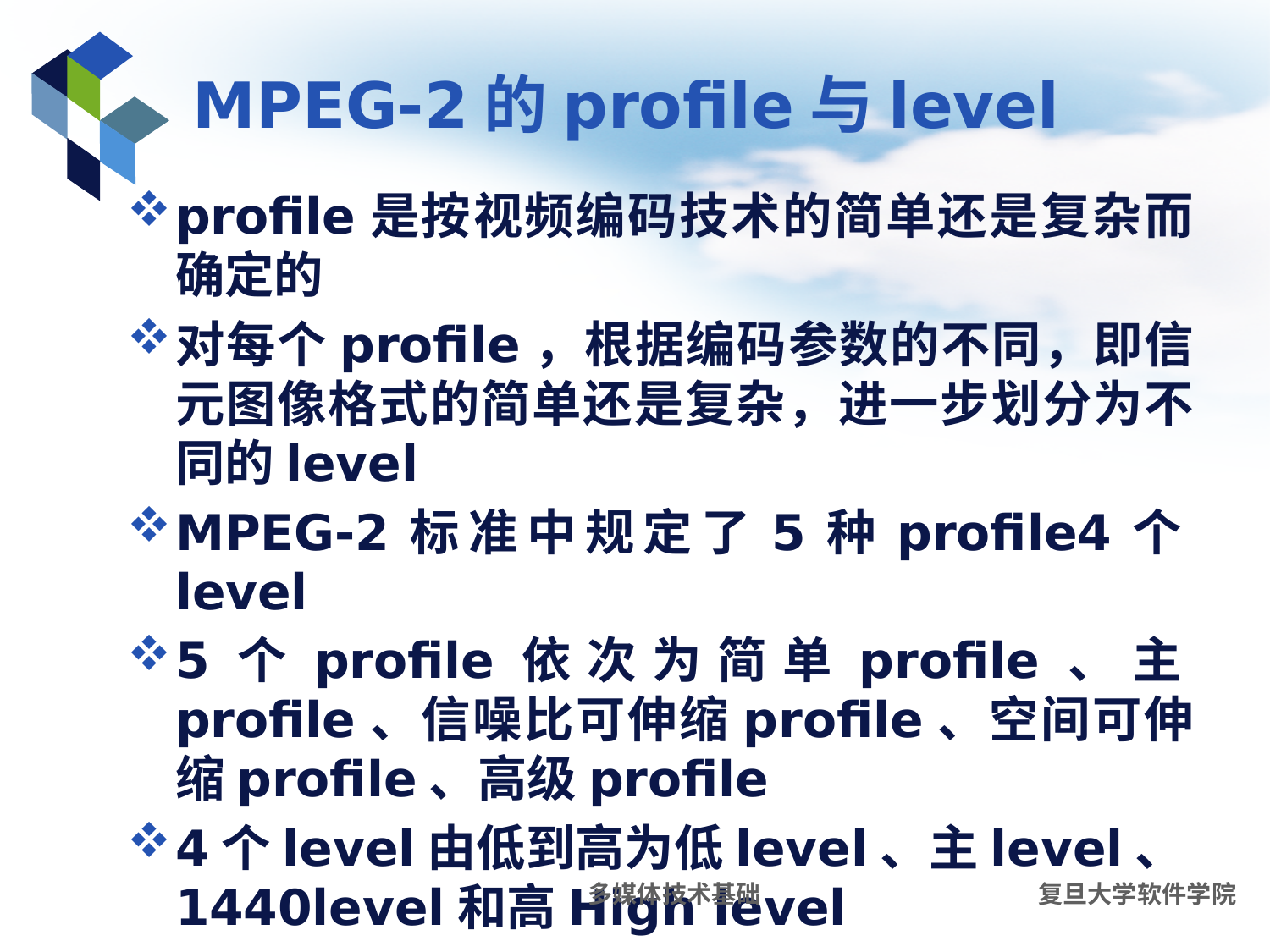

# MPEG-2的profile与level
profile是按视频编码技术的简单还是复杂而确定的
对每个profile，根据编码参数的不同，即信元图像格式的简单还是复杂，进一步划分为不同的level
MPEG-2标准中规定了5种profile4个level
5个profile依次为简单profile、主profile、信噪比可伸缩profile、空间可伸缩profile、高级profile
4个level由低到高为低level、主level、1440level和高High level

多媒体技术基础